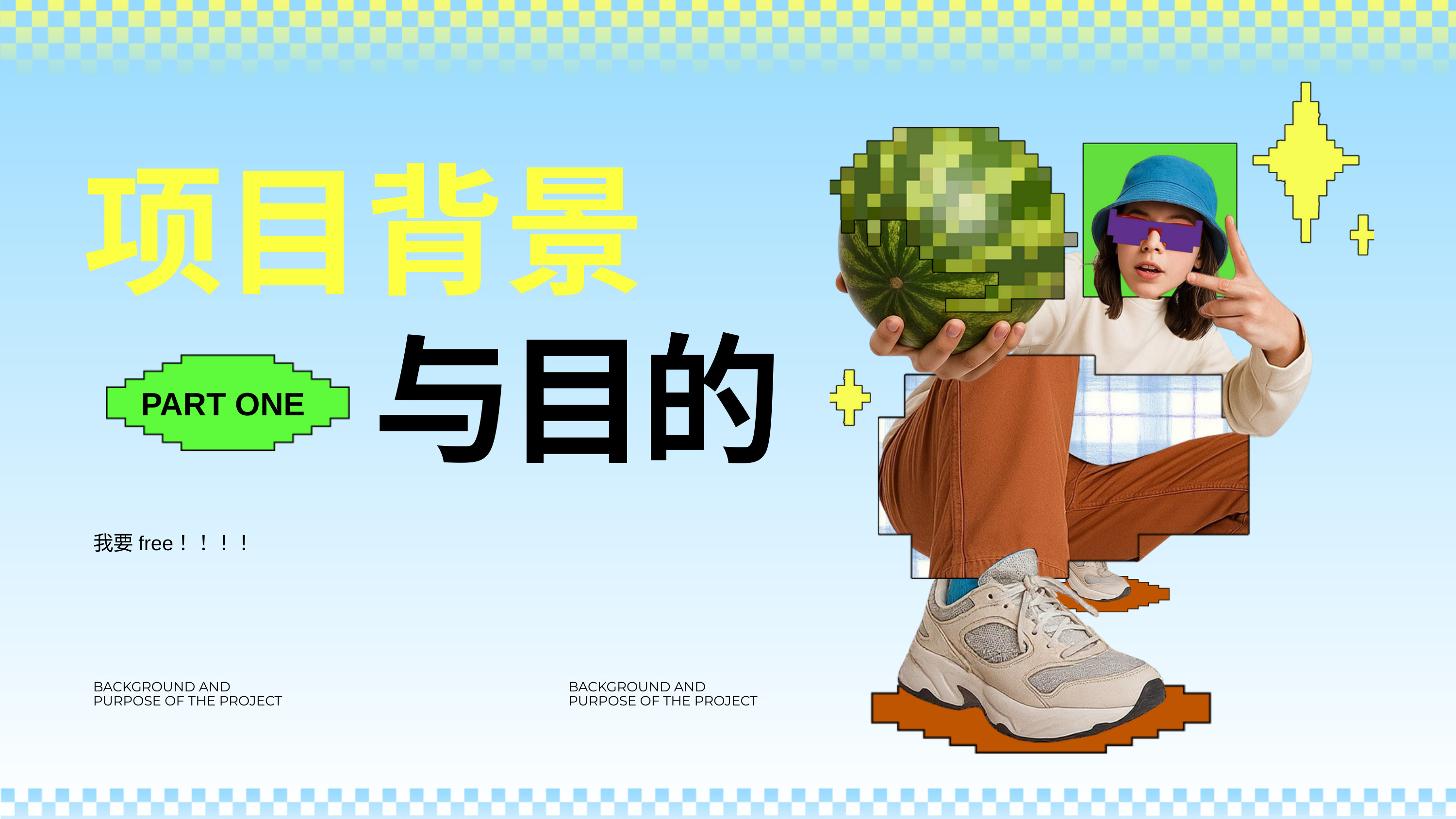

项目背景
与目的

PART ONE
我要free！！！！

BACKGROUND AND PURPOSE OF THE PROJECT
BACKGROUND AND PURPOSE OF THE PROJECT